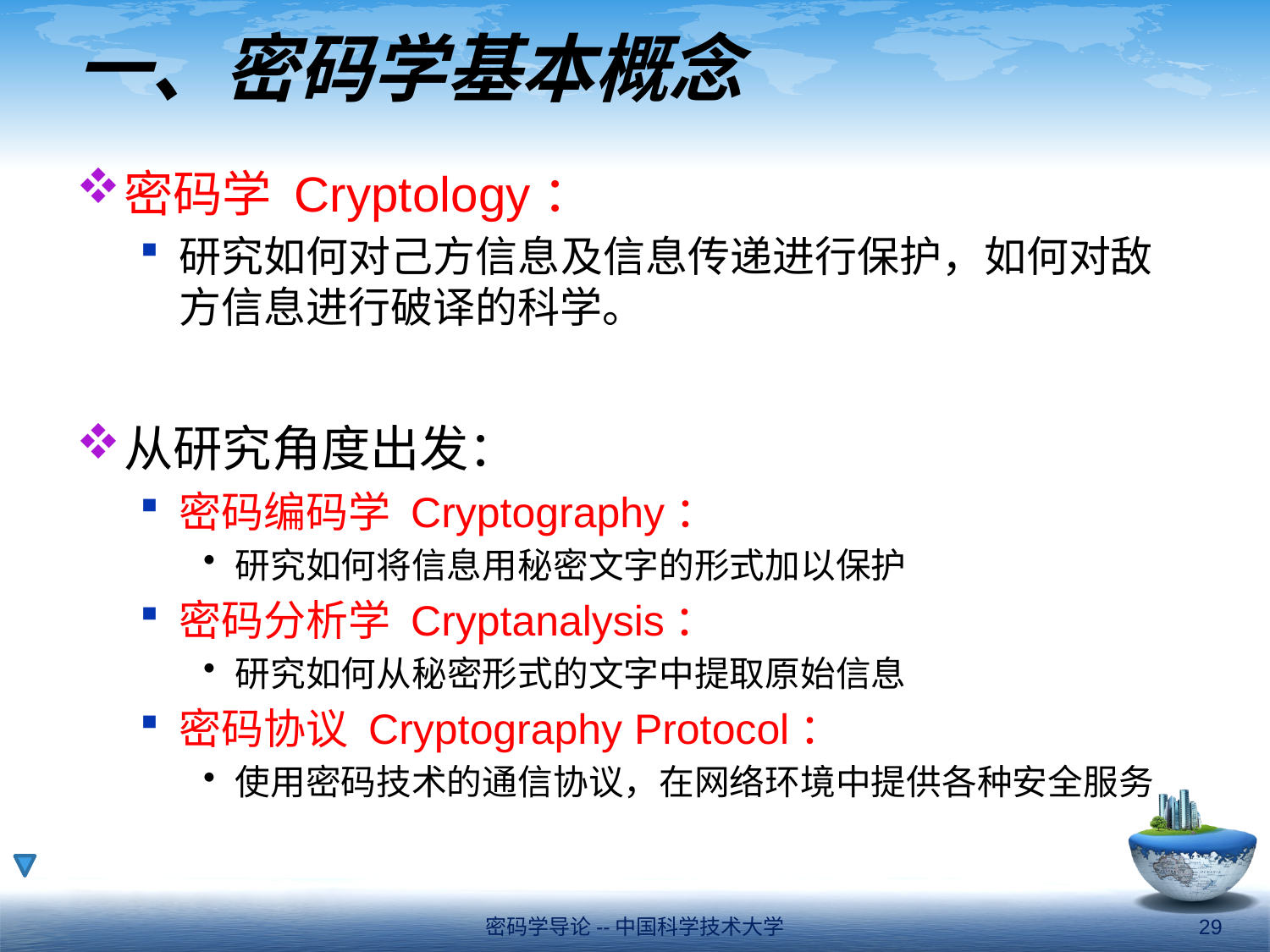

# 一、密码学基本概念
密码学 Cryptology：
研究如何对己方信息及信息传递进行保护，如何对敌方信息进行破译的科学。

从研究角度出发：
密码编码学 Cryptography：
研究如何将信息用秘密文字的形式加以保护
密码分析学 Cryptanalysis：
研究如何从秘密形式的文字中提取原始信息
密码协议 Cryptography Protocol：
使用密码技术的通信协议，在网络环境中提供各种安全服务

密码学导论--中国科学技术大学
29